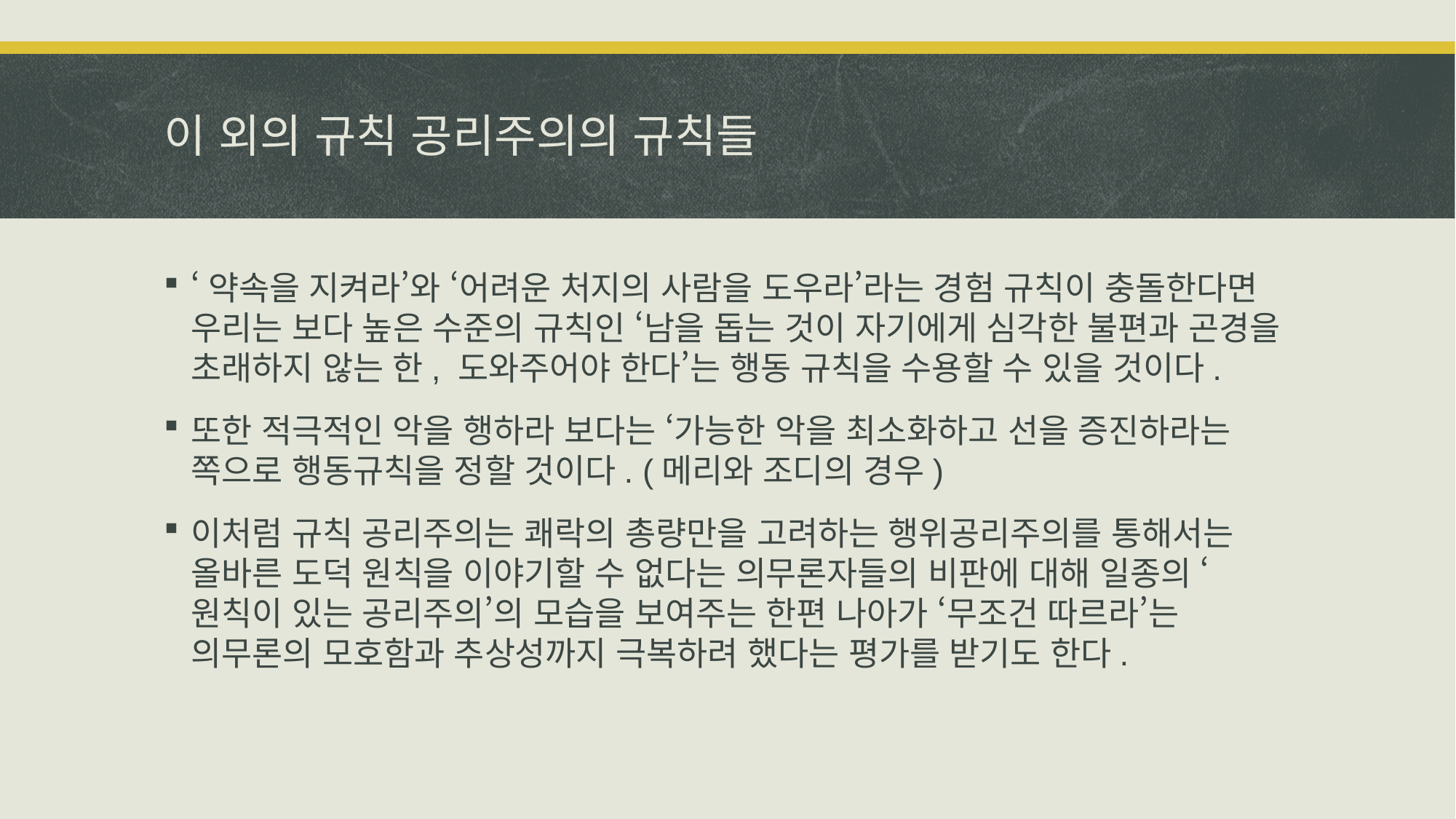

# 이 외의 규칙 공리주의의 규칙들
‘약속을 지켜라’와 ‘어려운 처지의 사람을 도우라’라는 경험 규칙이 충돌한다면 우리는 보다 높은 수준의 규칙인 ‘남을 돕는 것이 자기에게 심각한 불편과 곤경을 초래하지 않는 한, 도와주어야 한다’는 행동 규칙을 수용할 수 있을 것이다.
또한 적극적인 악을 행하라 보다는 ‘가능한 악을 최소화하고 선을 증진하라는 쪽으로 행동규칙을 정할 것이다. (메리와 조디의 경우)
이처럼 규칙 공리주의는 쾌락의 총량만을 고려하는 행위공리주의를 통해서는 올바른 도덕 원칙을 이야기할 수 없다는 의무론자들의 비판에 대해 일종의 ‘원칙이 있는 공리주의’의 모습을 보여주는 한편 나아가 ‘무조건 따르라’는 의무론의 모호함과 추상성까지 극복하려 했다는 평가를 받기도 한다.